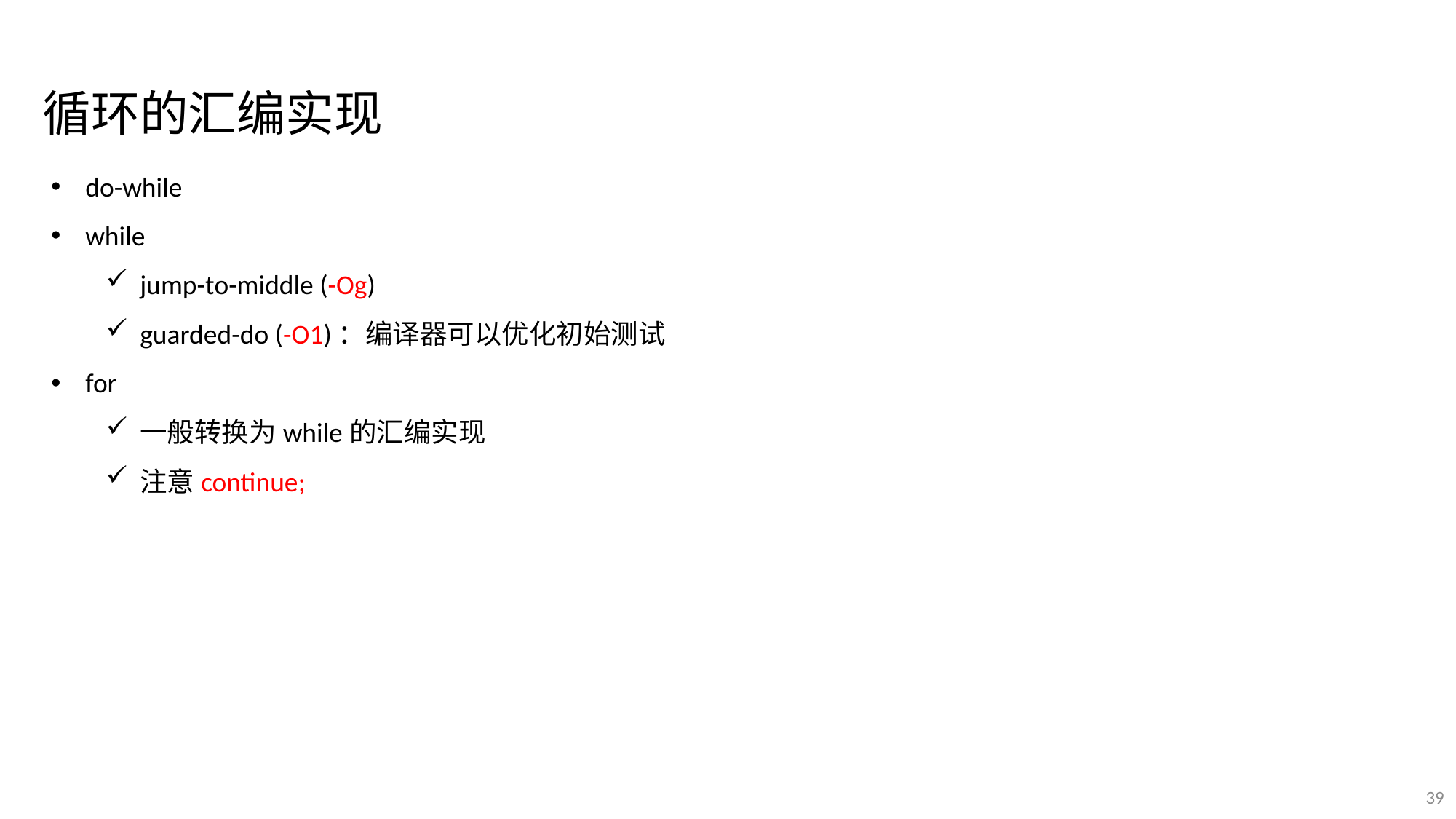

循环的汇编实现
do-while
while
jump-to-middle (-Og)
guarded-do (-O1)：编译器可以优化初始测试
for
一般转换为while的汇编实现
注意continue;
39